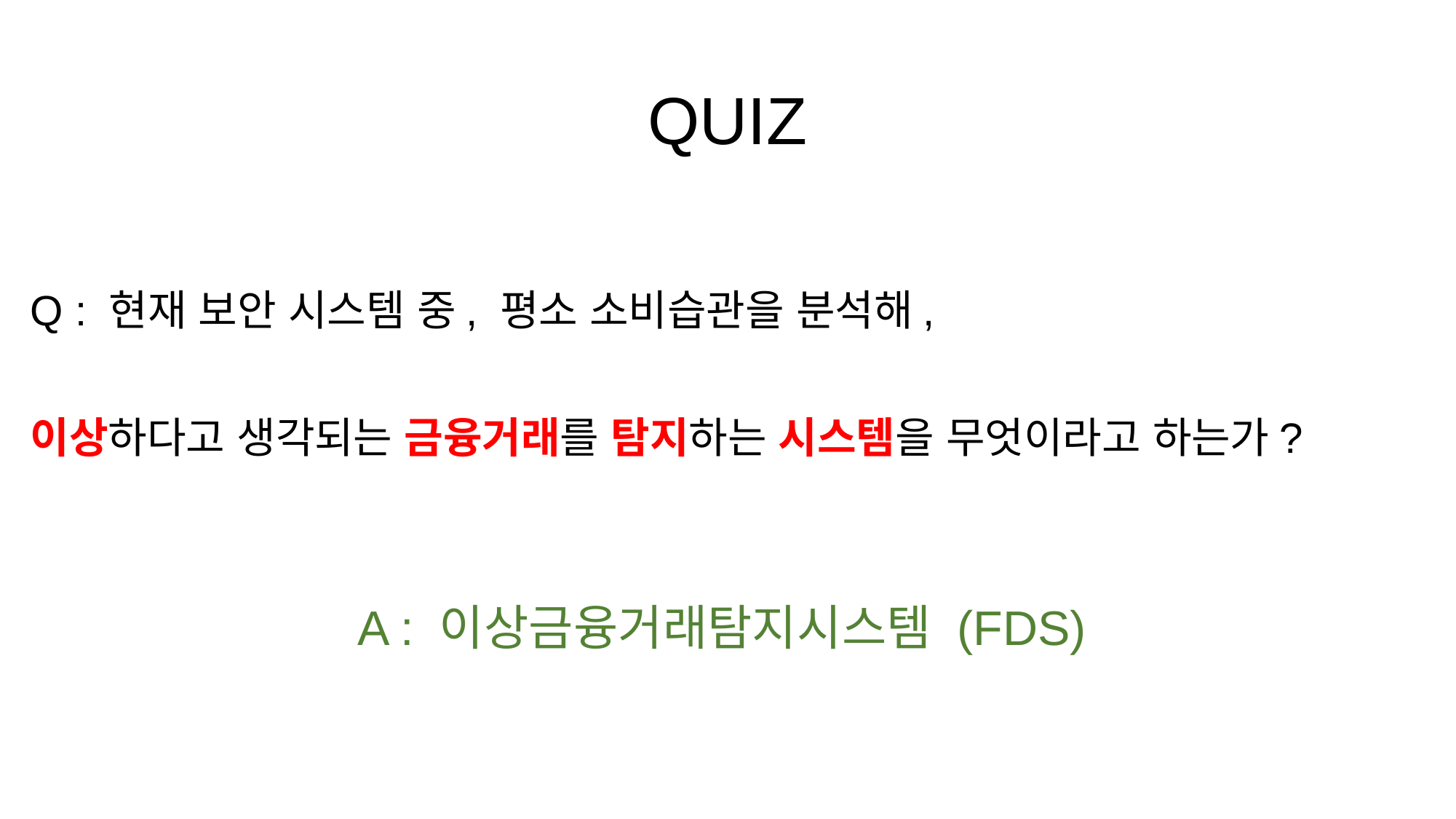

# QUIZ
Q : 현재 보안 시스템 중, 평소 소비습관을 분석해,
이상하다고 생각되는 금융거래를 탐지하는 시스템을 무엇이라고 하는가?

A : 이상금융거래탐지시스템 (FDS)